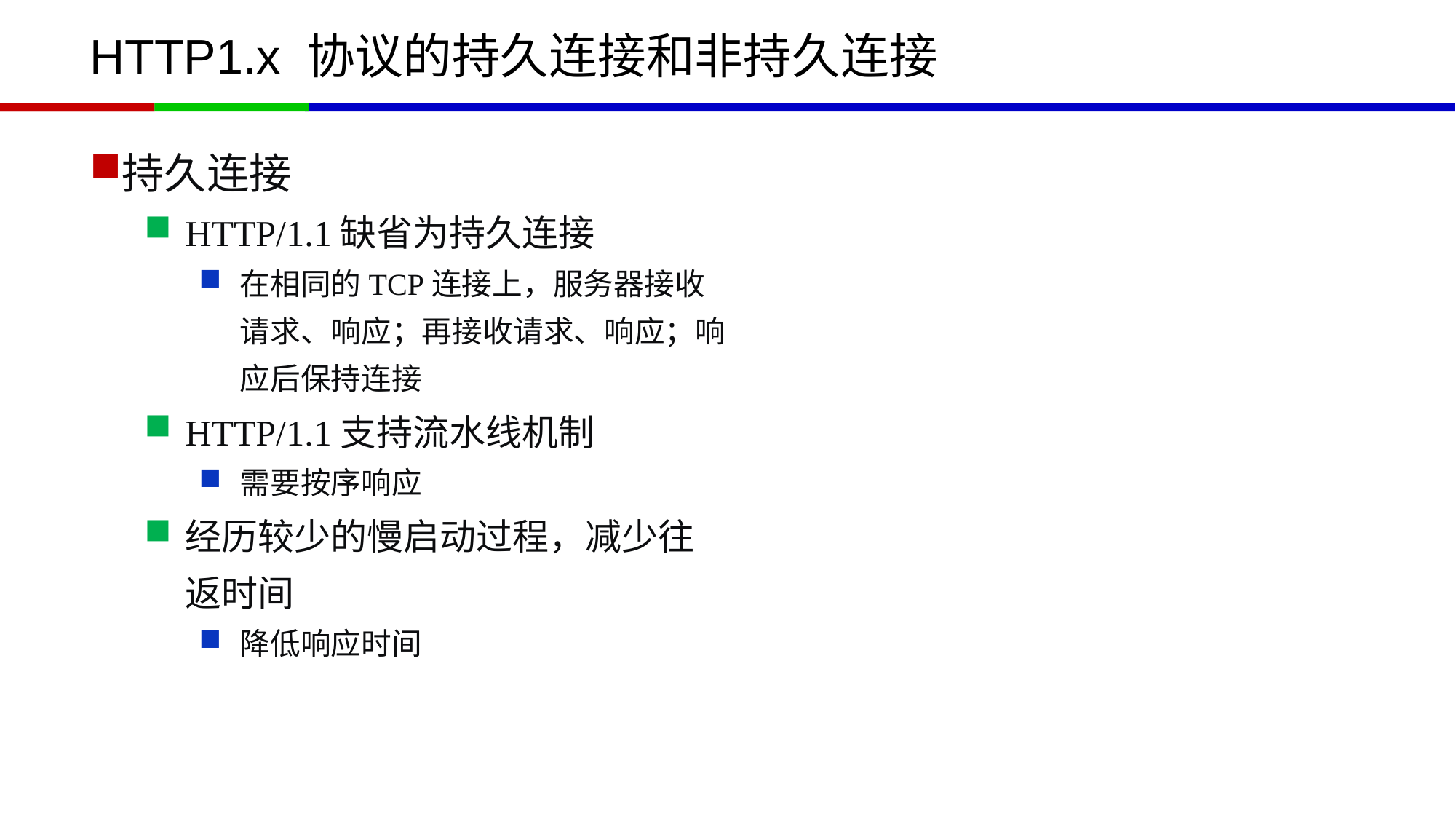

# HTTP1.x 协议的持久连接和非持久连接
持久连接
HTTP/1.1缺省为持久连接
在相同的TCP连接上，服务器接收请求、响应；再接收请求、响应；响应后保持连接
HTTP/1.1支持流水线机制
需要按序响应
经历较少的慢启动过程，减少往返时间
降低响应时间
127